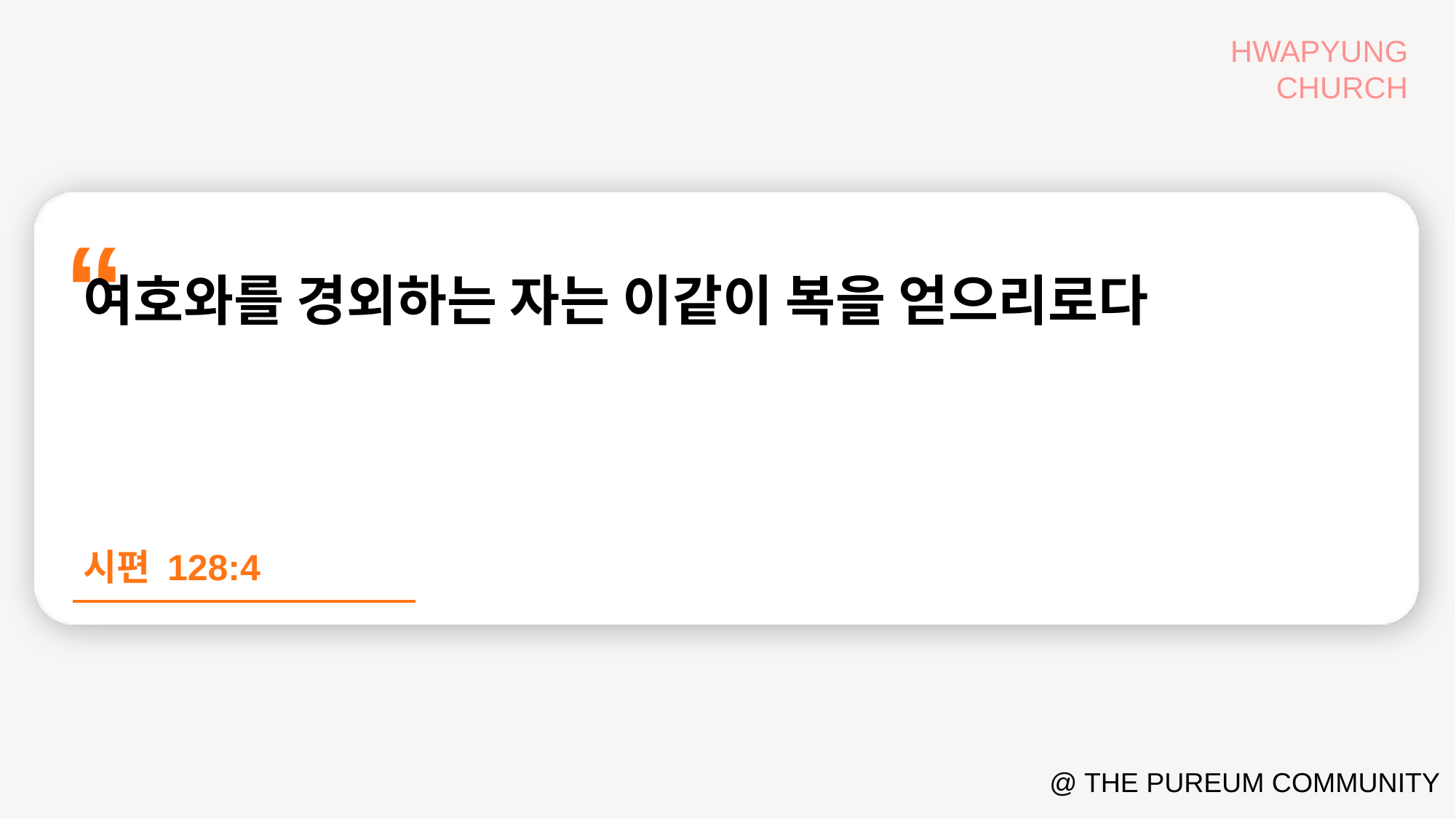

여호와를 경외하는 자는 이같이 복을 얻으리로다
시편 128:4